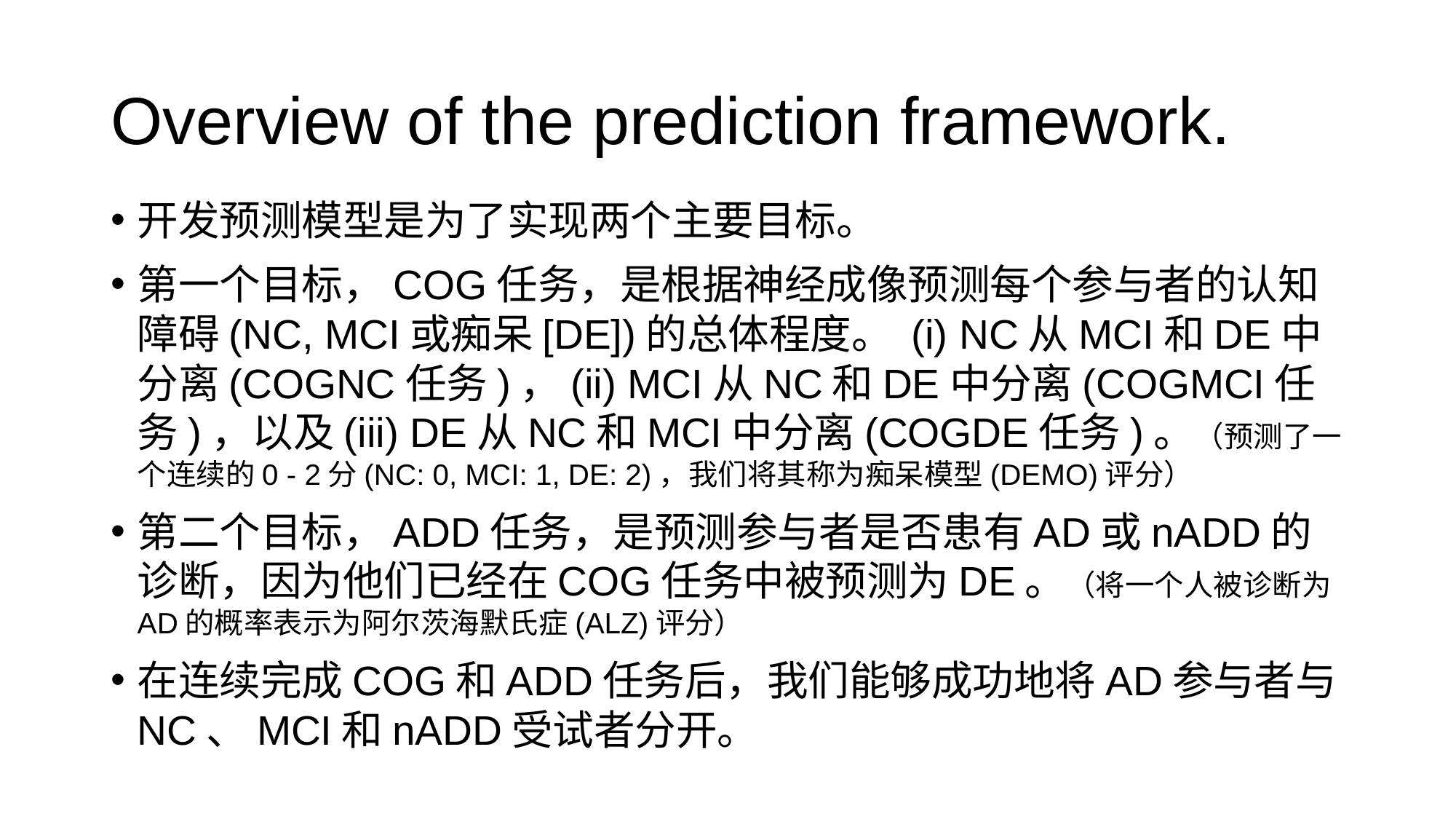

# Overview of the prediction framework.
开发预测模型是为了实现两个主要目标。
第一个目标，COG任务，是根据神经成像预测每个参与者的认知障碍(NC, MCI或痴呆[DE])的总体程度。 (i) NC从MCI和DE中分离(COGNC任务)，(ii) MCI从NC和DE中分离(COGMCI任务)，以及(iii) DE从NC和MCI中分离(COGDE任务)。（预测了一个连续的0 - 2分(NC: 0, MCI: 1, DE: 2)，我们将其称为痴呆模型(DEMO)评分）
第二个目标，ADD任务，是预测参与者是否患有AD或nADD的诊断，因为他们已经在COG任务中被预测为DE。（将一个人被诊断为AD的概率表示为阿尔茨海默氏症(ALZ)评分）
在连续完成COG和ADD任务后，我们能够成功地将AD参与者与NC、MCI和nADD受试者分开。